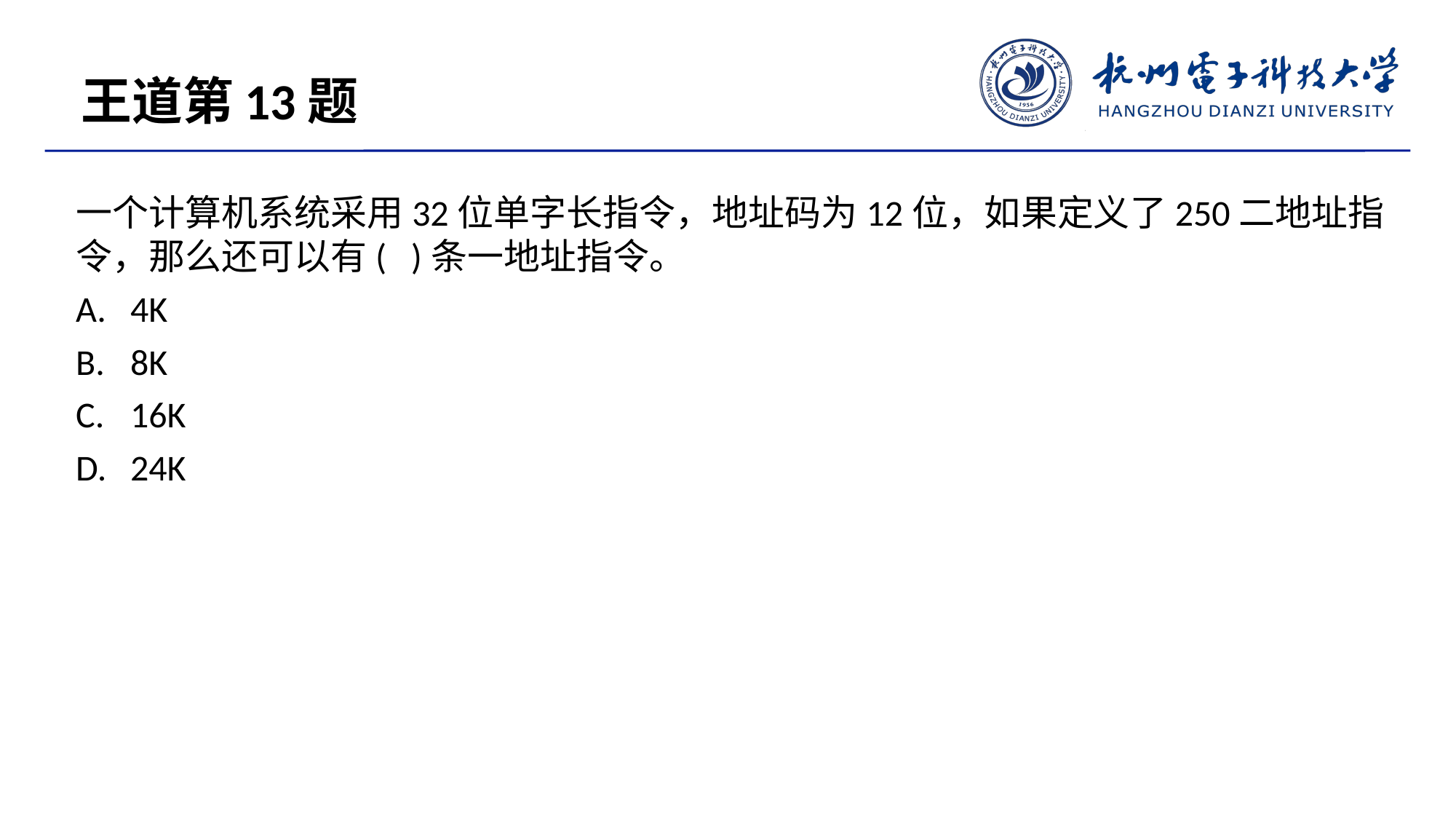

王道第13题
一个计算机系统采用32位单字长指令，地址码为12位，如果定义了250二地址指令，那么还可以有(   )条一地址指令。
4K
8K
16K
24K